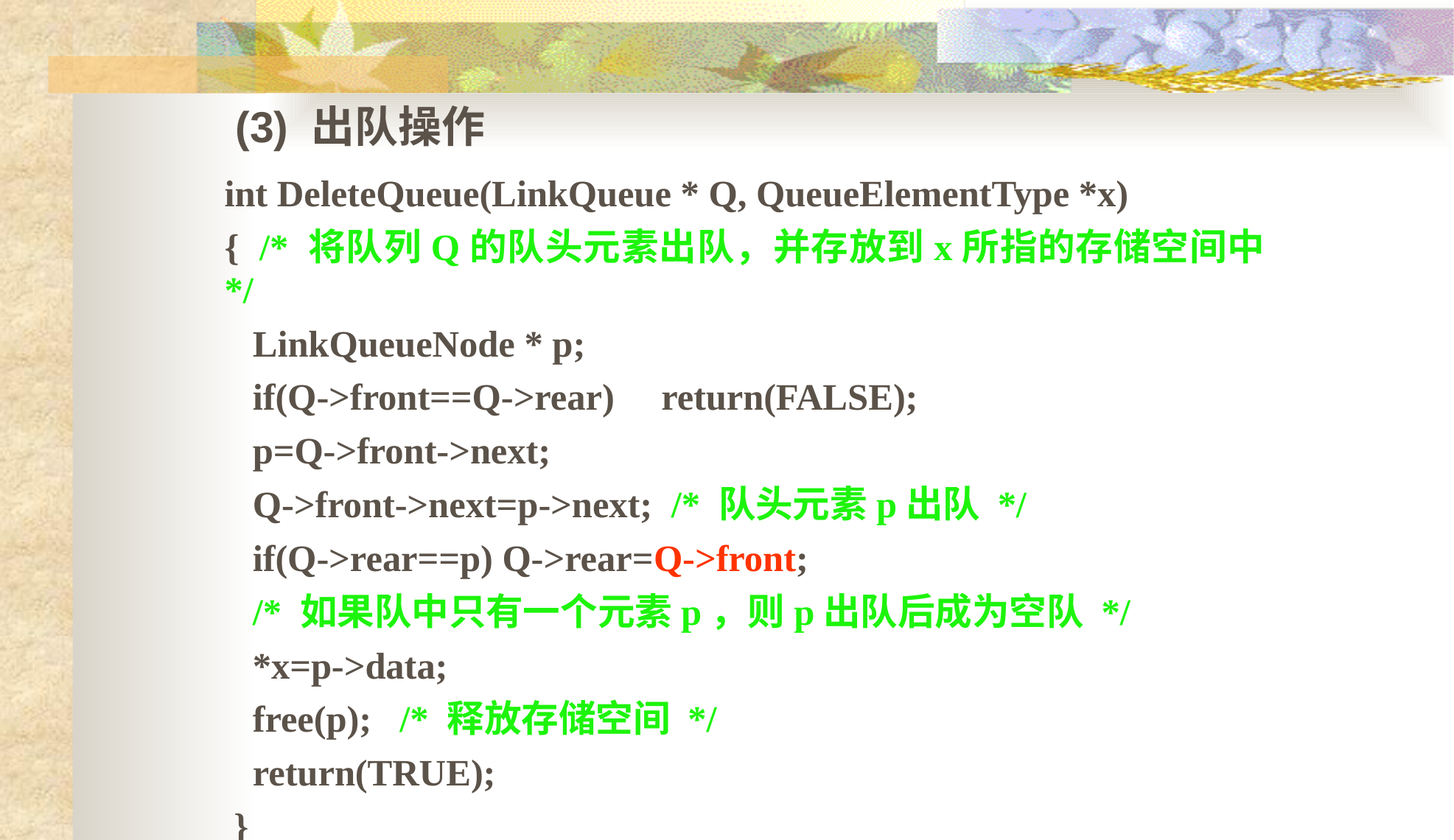

(3) 出队操作
int DeleteQueue(LinkQueue * Q, QueueElementType *x)
{  /* 将队列Q的队头元素出队，并存放到x所指的存储空间中 */
   LinkQueueNode * p;
   if(Q->front==Q->rear)     return(FALSE);
   p=Q->front->next;
   Q->front->next=p->next;  /* 队头元素p出队 */
   if(Q->rear==p) Q->rear=Q->front;
   /* 如果队中只有一个元素p，则p出队后成为空队 */
   *x=p->data;
   free(p);   /* 释放存储空间 */
   return(TRUE);
 }